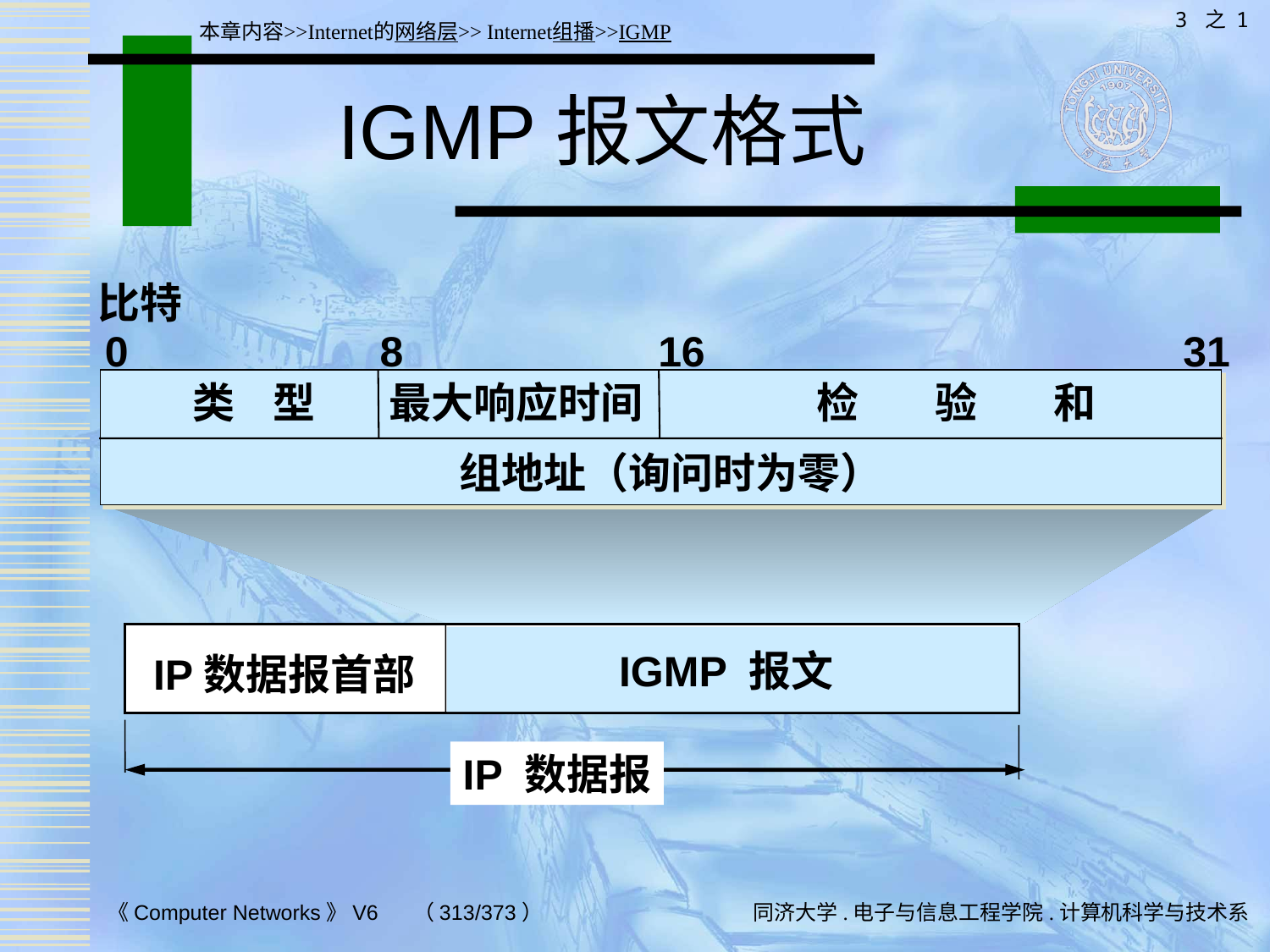

3 之 1
本章内容>>Internet的网络层>> Internet组播>>IGMP
# IGMP报文格式
比特
0
8
16
31

类    型
最大响应时间
检        验        和

组地址（询问时为零）

IGMP 报文
IP数据报首部

IP 数据报